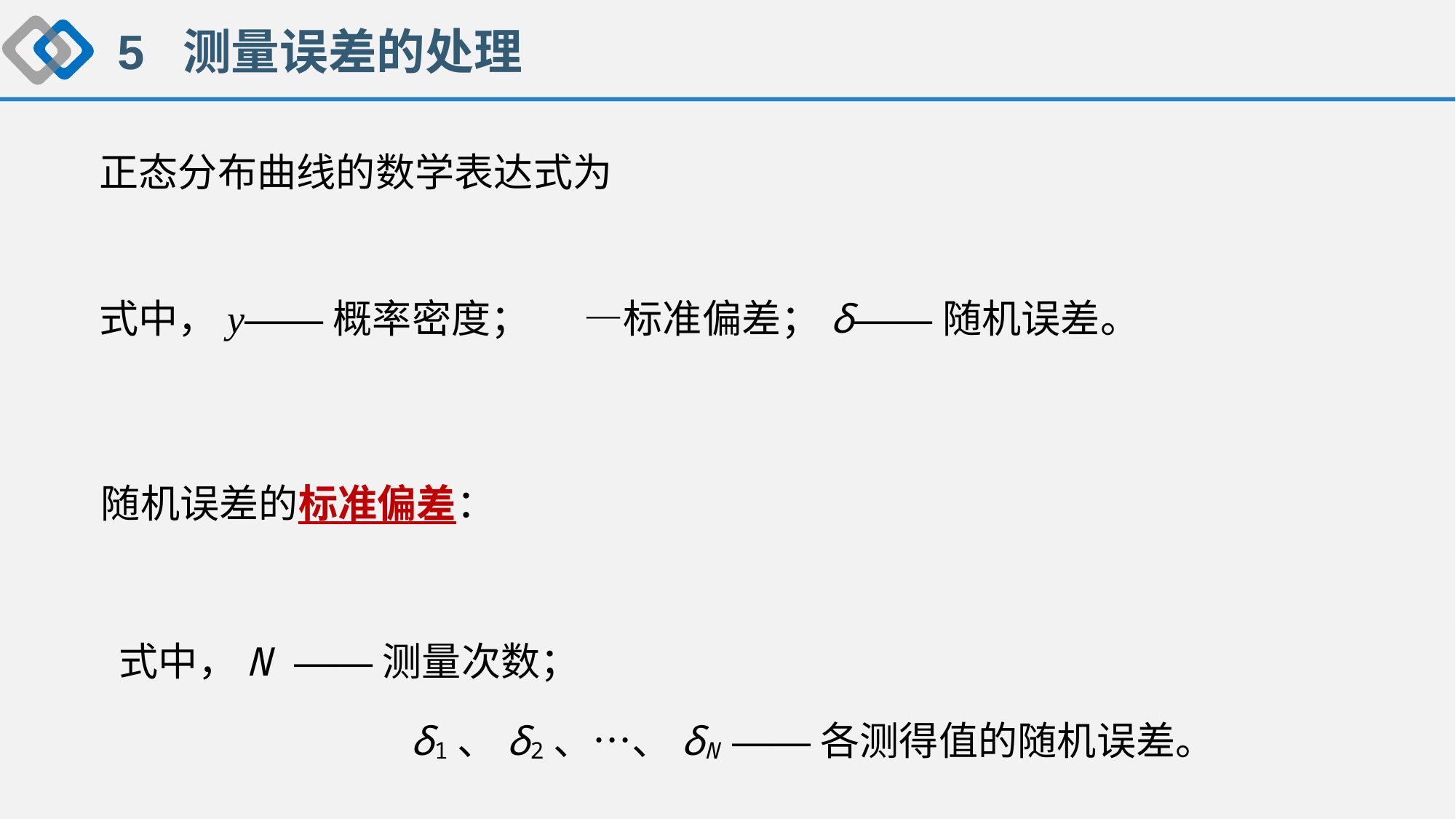

5  测量误差的处理
    正态分布曲线的数学表达式为

    式中，y——概率密度；      —标准偏差；δ——随机误差。
    随机误差的标准偏差：

      式中，N ——测量次数；
               δ1、δ2、…、δN ——各测得值的随机误差。